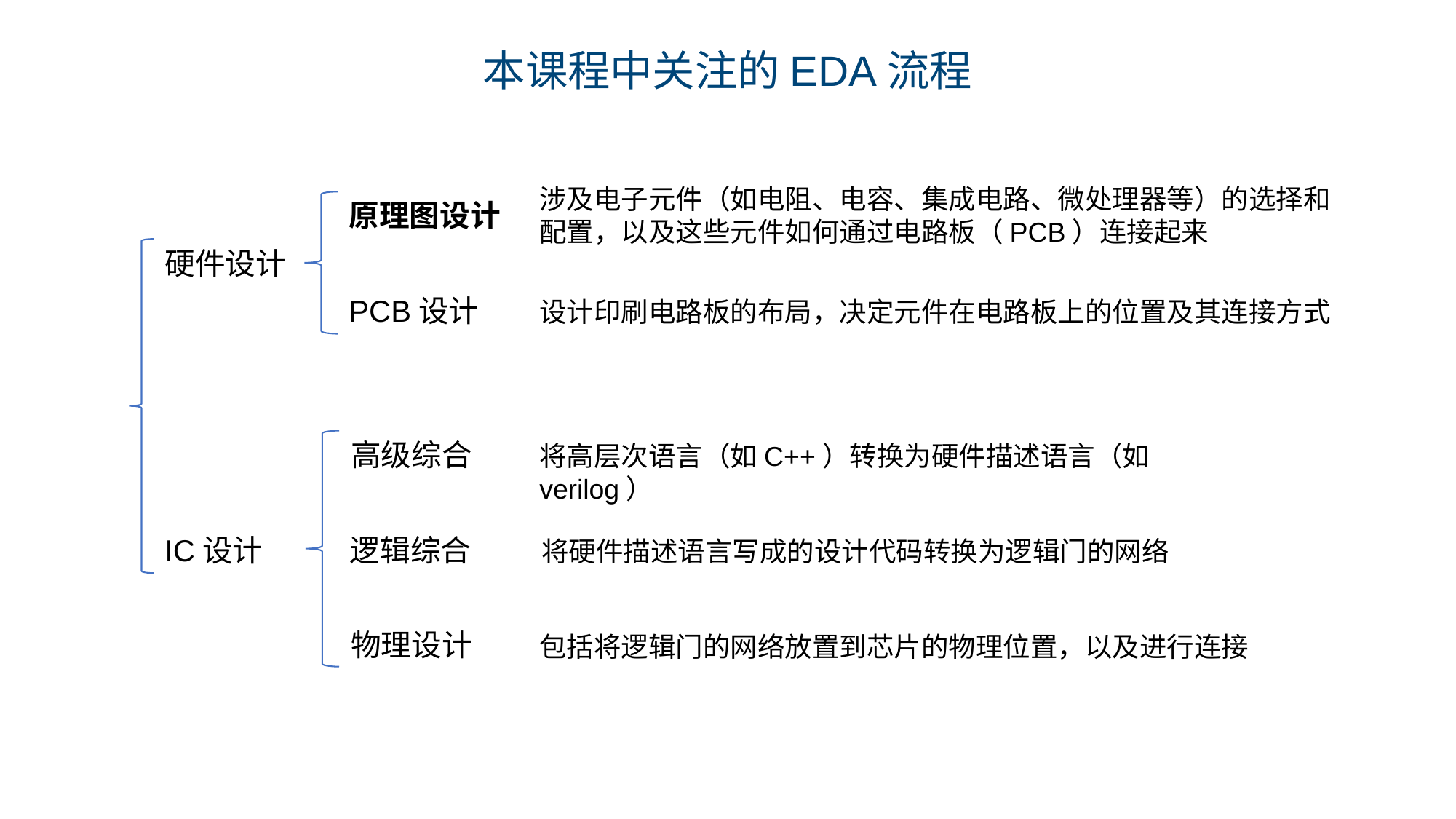

本课程中关注的EDA流程
涉及电子元件（如电阻、电容、集成电路、微处理器等）的选择和配置，以及这些元件如何通过电路板（PCB）连接起来
原理图设计

硬件设计
PCB设计
设计印刷电路板的布局，决定元件在电路板上的位置及其连接方式

高级综合
将高层次语言（如C++）转换为硬件描述语言（如verilog）
IC设计
逻辑综合
将硬件描述语言写成的设计代码转换为逻辑门的网络
物理设计
包括将逻辑门的网络放置到芯片的物理位置，以及进行连接